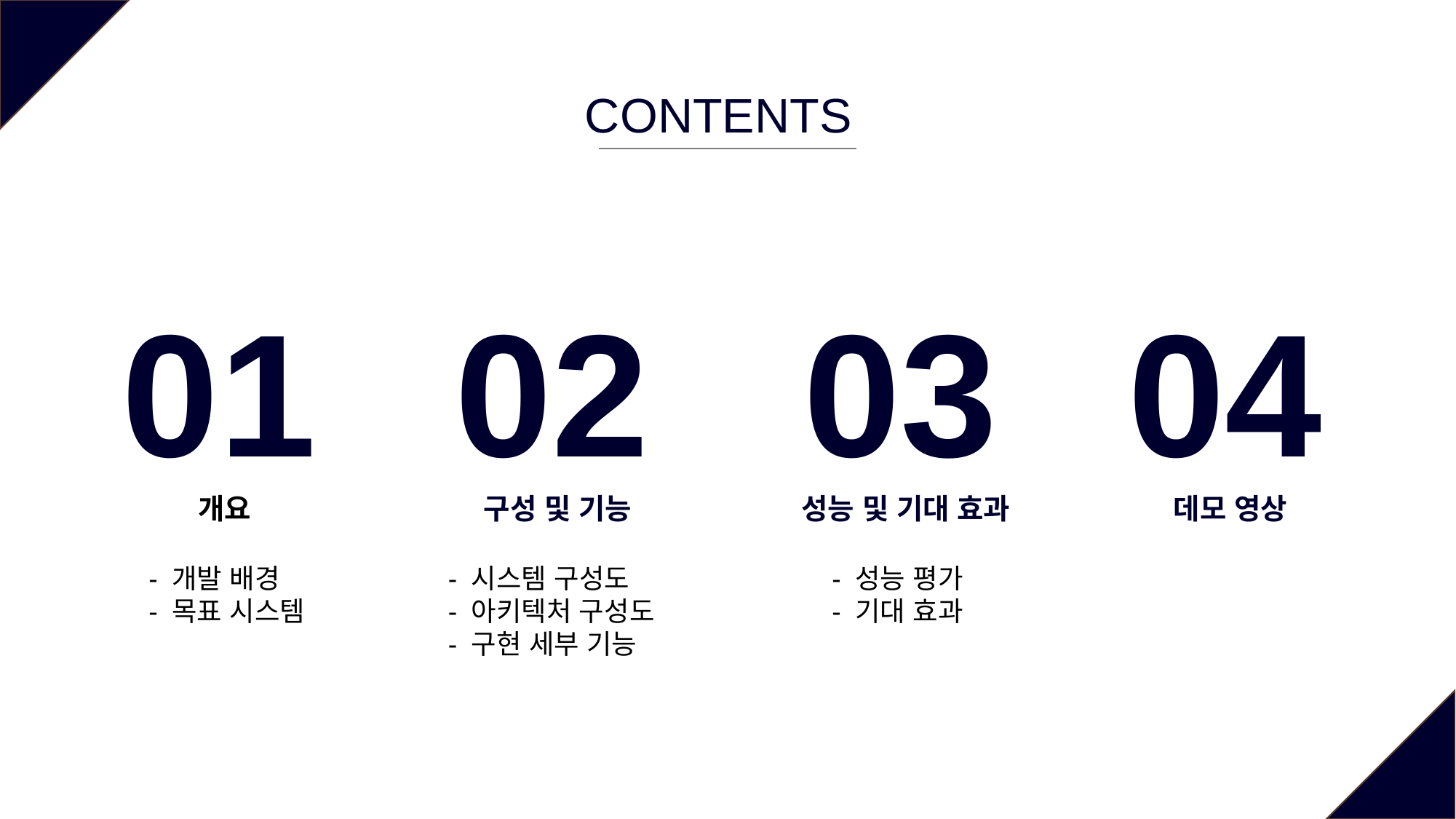

CONTENTS
01
개요
- 개발 배경
- 목표 시스템
02
구성 및 기능
- 시스템 구성도
- 아키텍처 구성도
- 구현 세부 기능

03
성능 및 기대 효과
- 성능 평가
- 기대 효과

04
데모 영상